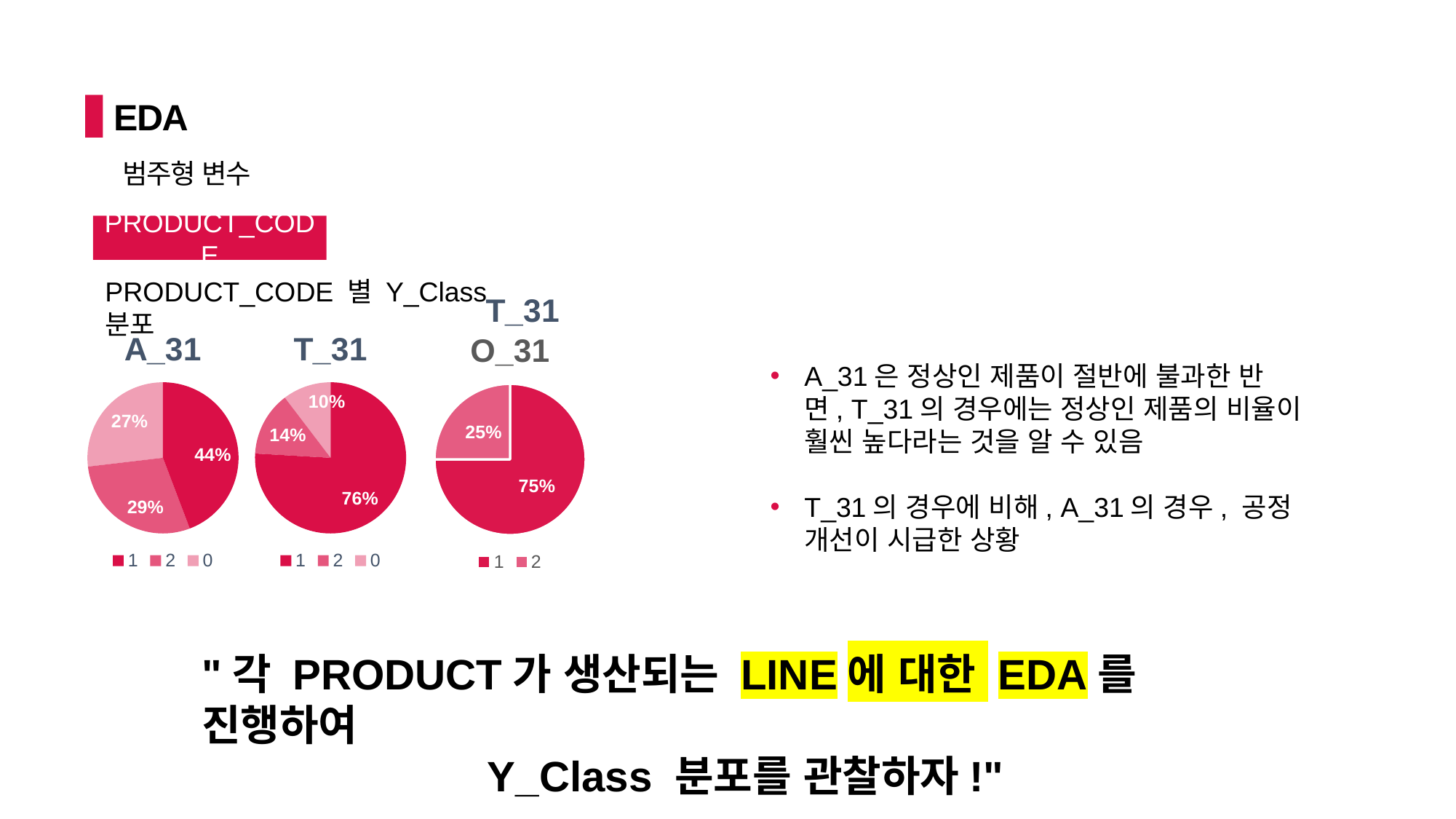

PRODUCT_CODE별 Y_Class의 분포

EDA

범주형 변수
PRODUCT_CODE
PRODUCT_CODE 별 Y_Class 분포

### Chart: T_31

| Category |
|---|

A_31은 정상인 제품이 절반에 불과한 반면, T_31의 경우에는 정상인 제품의 비율이 훨씬 높다라는 것을 알 수 있음

T_31의 경우에 비해, A_31의 경우, 공정 개선이 시급한 상황

### Chart: A_31

| Category | Class 비율 |
|---|---|
| 1 | 130.0 |
| 2 | 85.0 |
| 0 | 79.0 |

### Chart: T_31

| Category | Class 비율 |
|---|---|
| 1 | 630.0 |
| 2 | 114.0 |
| 0 | 86.0 |
|  | None |

### Chart: O_31

| Category | O_31 |
|---|---|
| 1 | 6.0 |
| 2 | 2.0 |
"각 PRODUCT가 생산되는 LINE에 대한 EDA를 진행하여
Y_Class 분포를 관찰하자!"